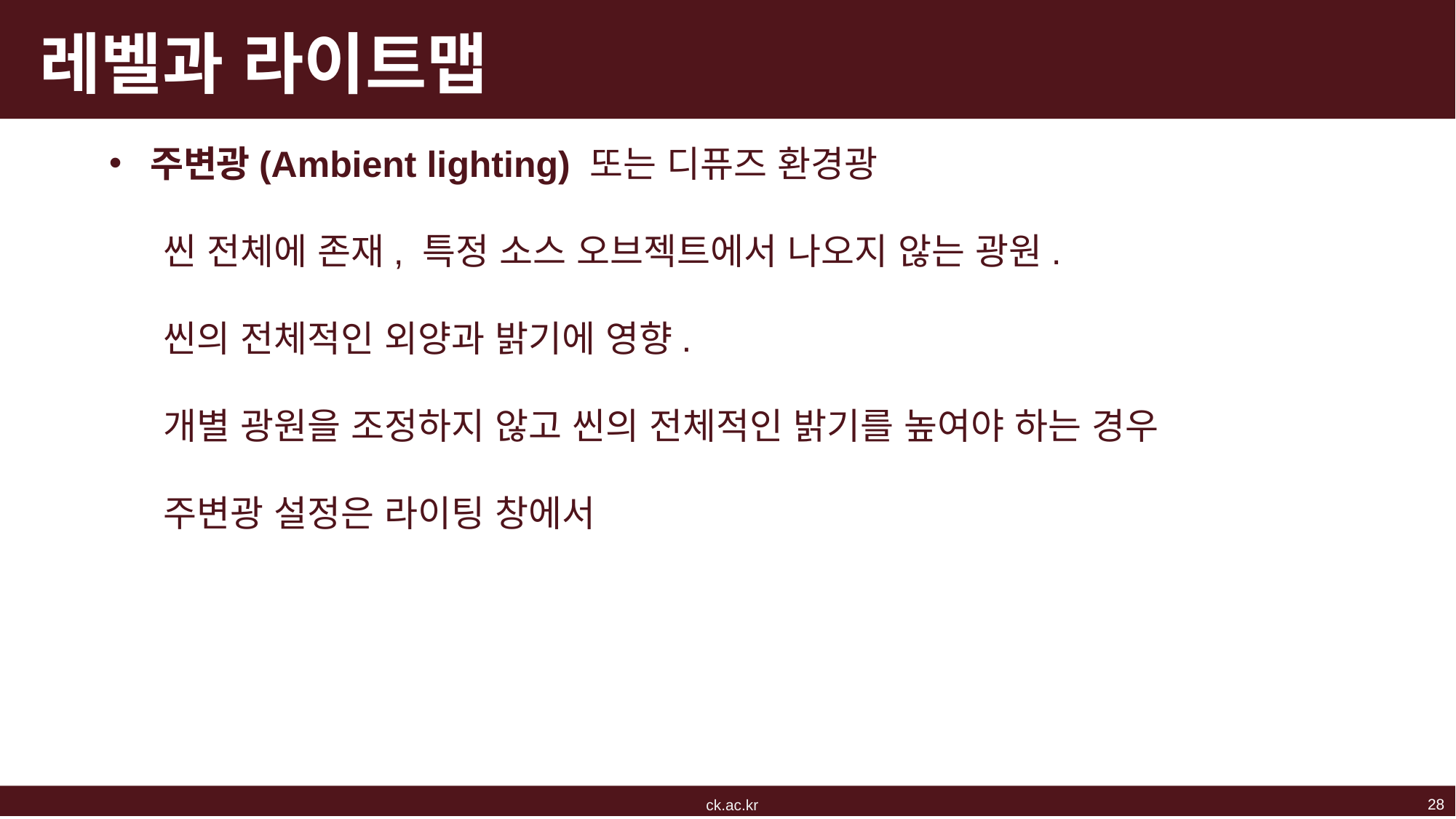

# 레벨과 라이트맵
주변광(Ambient lighting) 또는 디퓨즈 환경광
씬 전체에 존재, 특정 소스 오브젝트에서 나오지 않는 광원.

씬의 전체적인 외양과 밝기에 영향.

개별 광원을 조정하지 않고 씬의 전체적인 밝기를 높여야 하는 경우

주변광 설정은 라이팅 창에서
28
ck.ac.kr